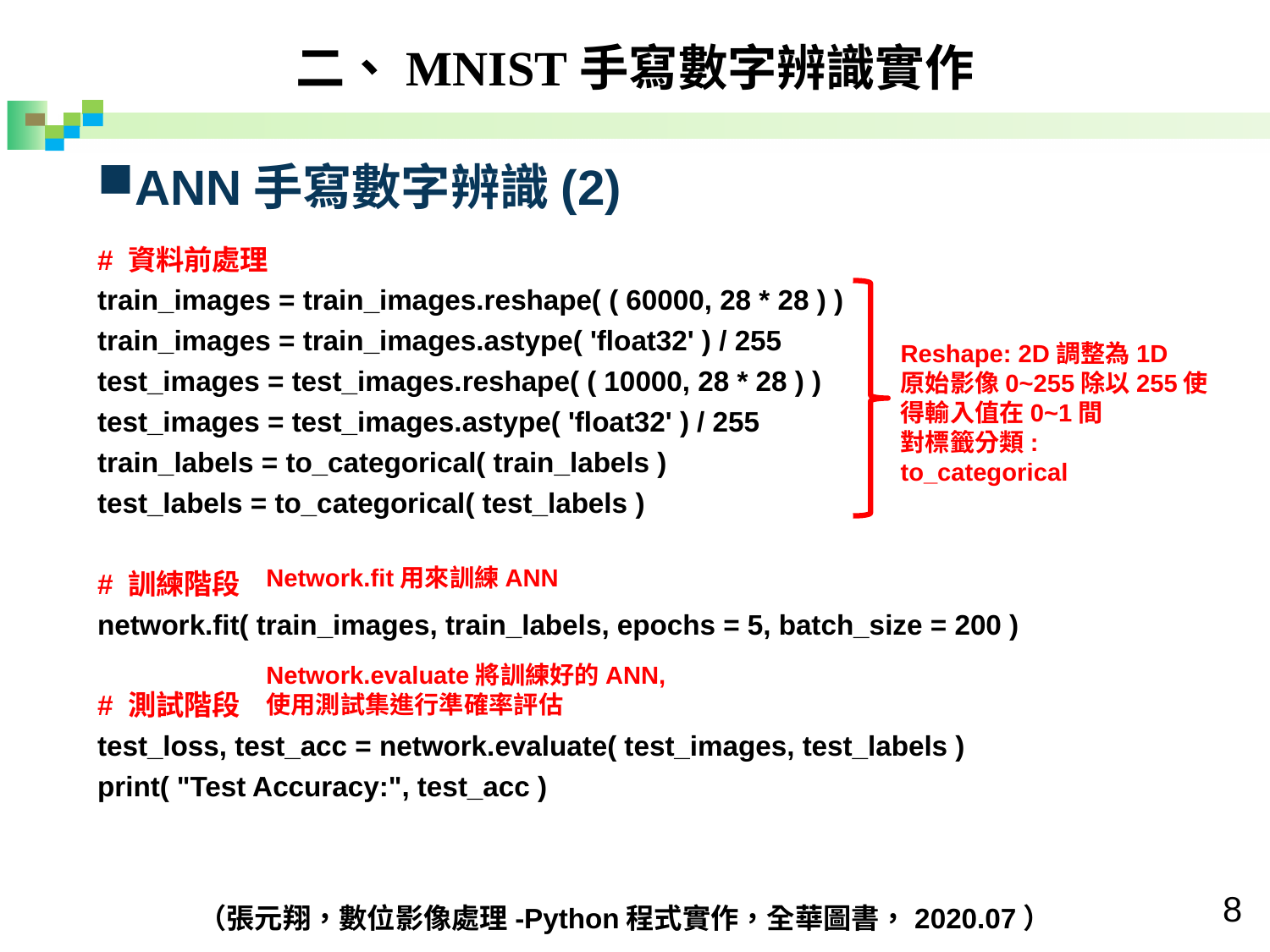

二、MNIST手寫數字辨識實作

# 資料前處理
train_images = train_images.reshape( ( 60000, 28 * 28 ) )
train_images = train_images.astype( 'float32' ) / 255
test_images = test_images.reshape( ( 10000, 28 * 28 ) )
test_images = test_images.astype( 'float32' ) / 255
train_labels = to_categorical( train_labels )
test_labels = to_categorical( test_labels )

# 訓練階段
network.fit( train_images, train_labels, epochs = 5, batch_size = 200 )

# 測試階段
test_loss, test_acc = network.evaluate( test_images, test_labels )
print( "Test Accuracy:", test_acc )
ANN手寫數字辨識(2)

Reshape: 2D調整為1D
原始影像0~255除以255使得輸入值在0~1間
對標籤分類: to_categorical
Network.fit用來訓練ANN
Network.evaluate將訓練好的ANN, 使用測試集進行準確率評估
（張元翔，數位影像處理-Python程式實作，全華圖書，2020.07）